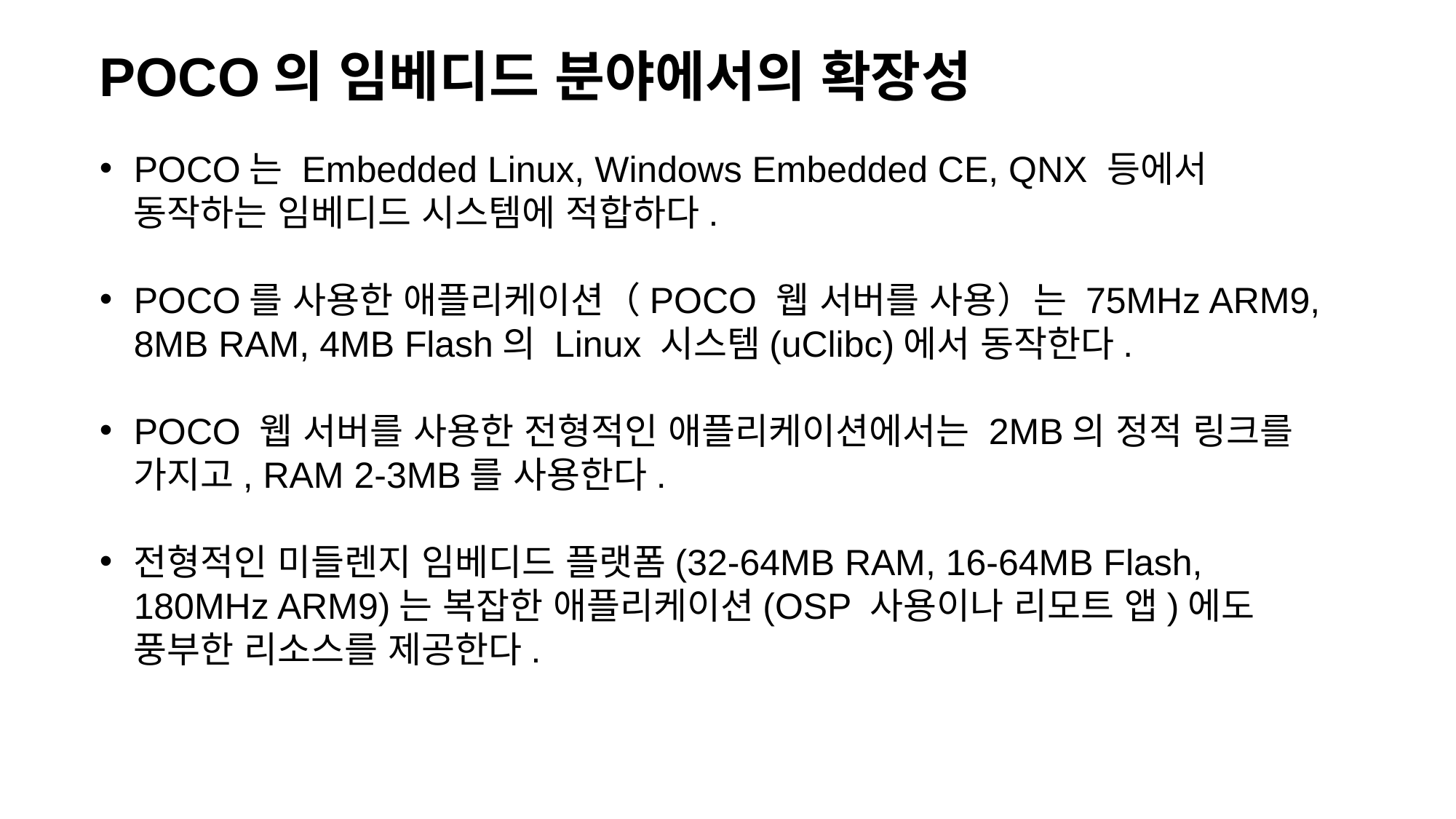

POCO의 임베디드 분야에서의 확장성
POCO는 Embedded Linux, Windows Embedded CE, QNX 등에서 동작하는 임베디드 시스템에 적합하다.
POCO를 사용한 애플리케이션（POCO 웹 서버를 사용）는 75MHz ARM9, 8MB RAM, 4MB Flash의 Linux 시스템(uClibc)에서 동작한다.
POCO 웹 서버를 사용한 전형적인 애플리케이션에서는 2MB의 정적 링크를 가지고, RAM 2-3MB를 사용한다.
전형적인 미들렌지 임베디드 플랫폼(32-64MB RAM, 16-64MB Flash, 180MHz ARM9)는 복잡한 애플리케이션(OSP 사용이나 리모트 앱)에도 풍부한 리소스를 제공한다.